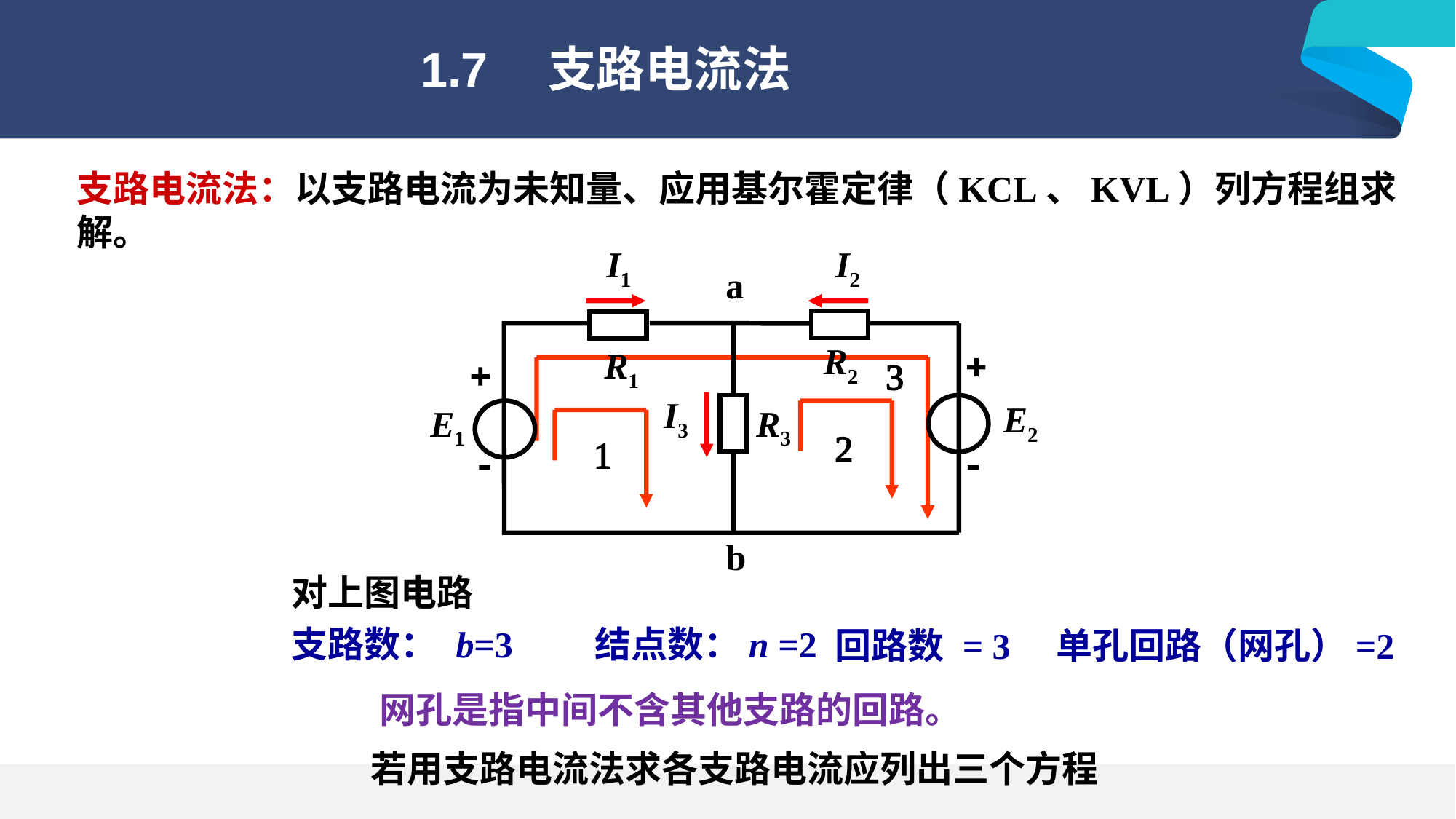

# 1.7　支路电流法
支路电流法：以支路电流为未知量、应用基尔霍定律（KCL、KVL）列方程组求解。
I1
I2
a

R2
+
R1

+

I3

E2
E1

R3

 −
−

b
3

2

1
对上图电路
支路数： b=3        结点数：n =2
回路数 = 3    单孔回路（网孔）=2
 网孔是指中间不含其他支路的回路。
 若用支路电流法求各支路电流应列出三个方程